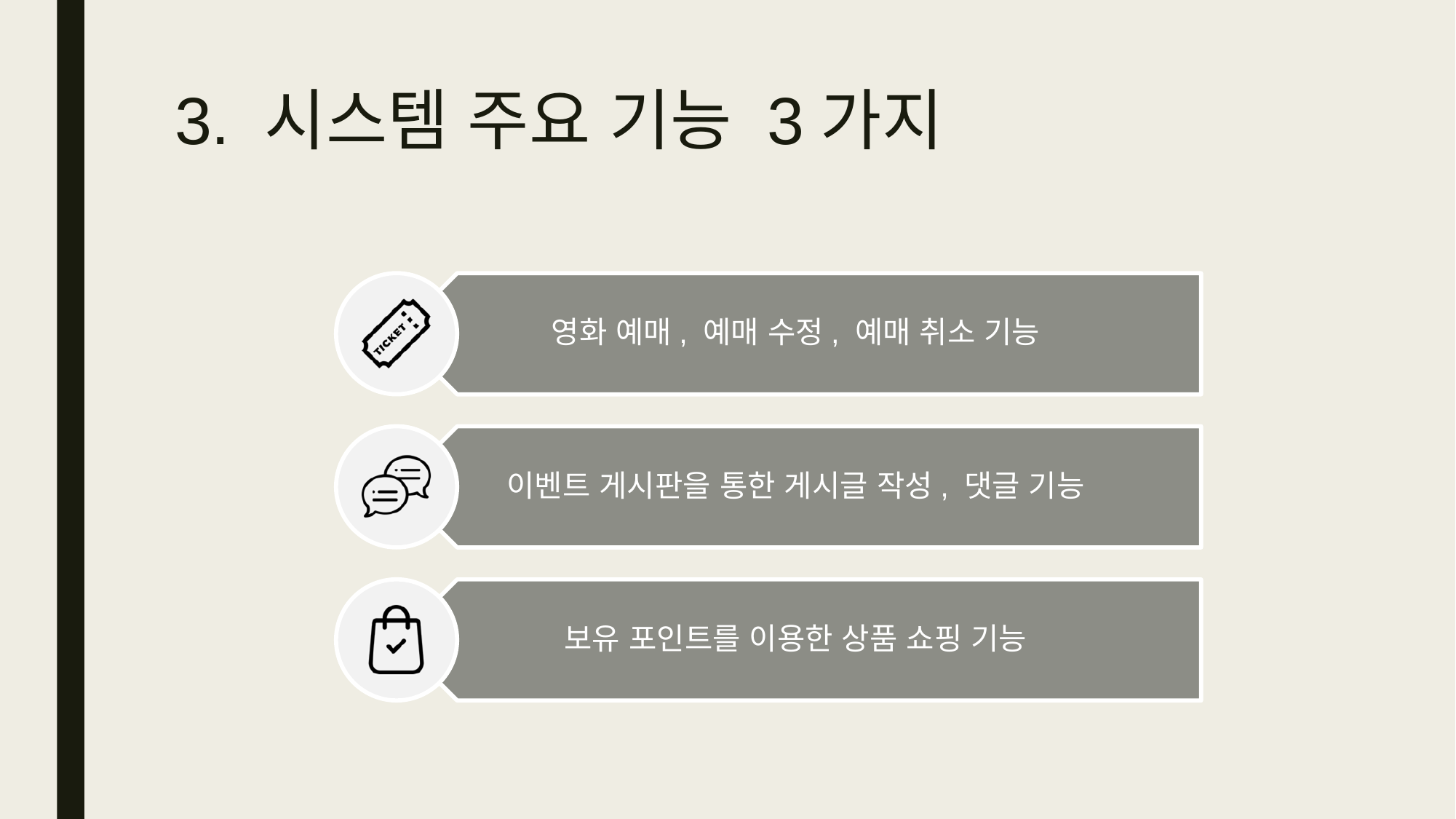

# 3. 시스템 주요 기능 3가지
영화 예매, 예매 수정, 예매 취소 기능
이벤트 게시판을 통한 게시글 작성, 댓글 기능
보유 포인트를 이용한 상품 쇼핑 기능